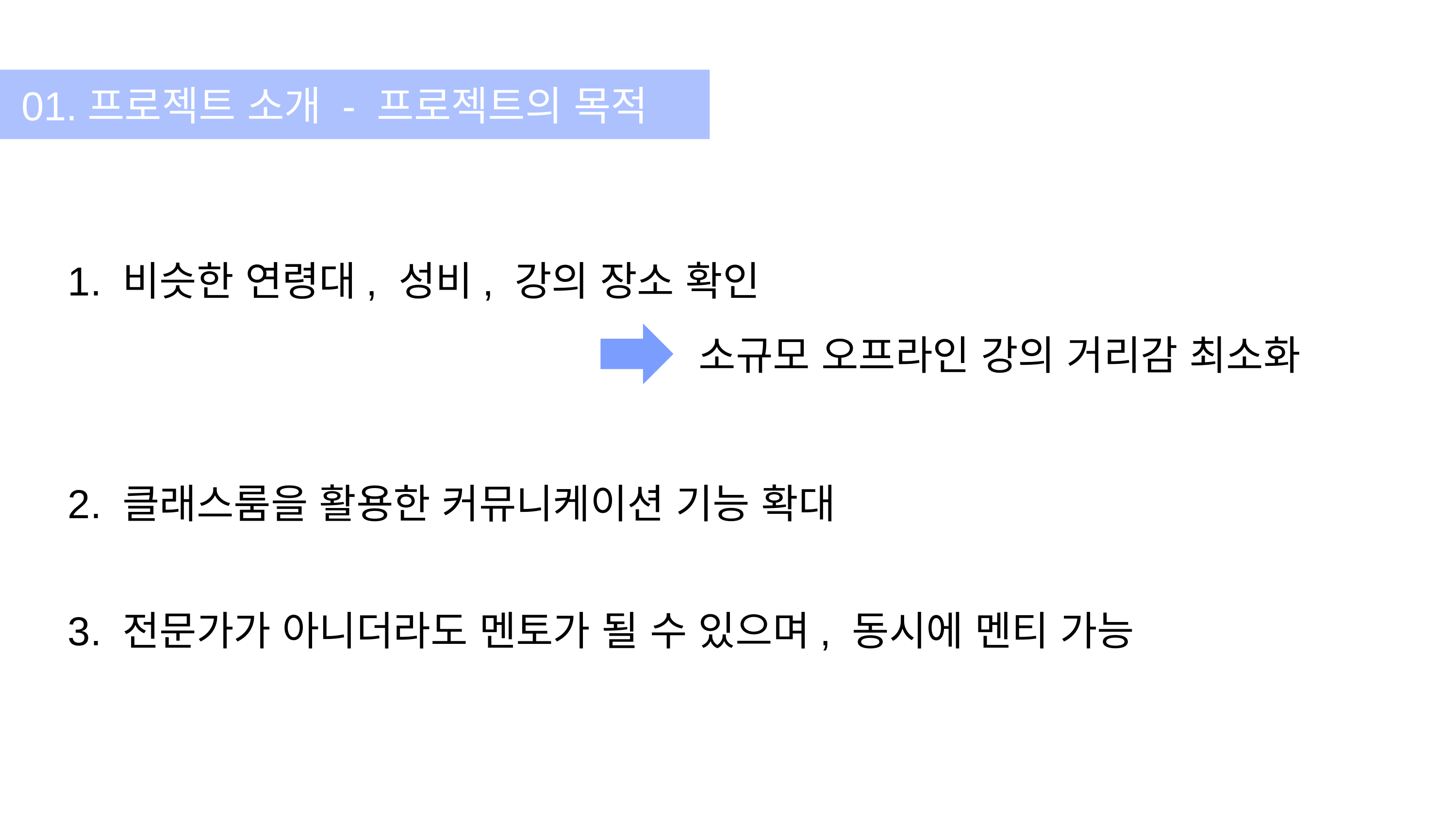

01.프로젝트 소개 - 프로젝트의 목적
1. 비슷한 연령대, 성비, 강의 장소 확인

소규모 오프라인 강의 거리감 최소화
2. 클래스룸을 활용한 커뮤니케이션 기능 확대
3. 전문가가 아니더라도 멘토가 될 수 있으며, 동시에 멘티 가능